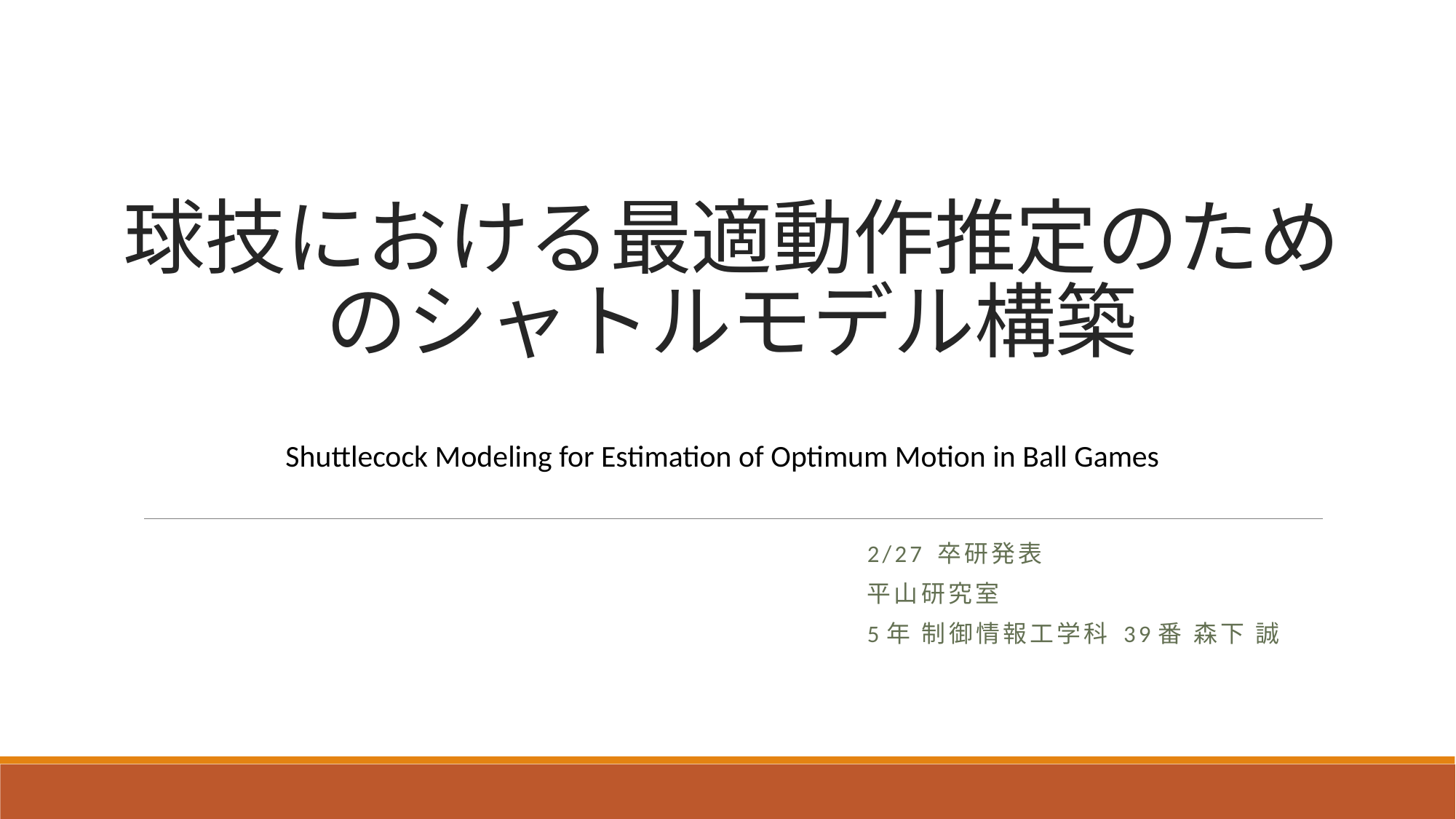

# 球技における最適動作推定のためのシャトルモデル構築
Shuttlecock Modeling for Estimation of Optimum Motion in Ball Games
2/27 卒研発表
平山研究室
5年 制御情報工学科 39番 森下 誠